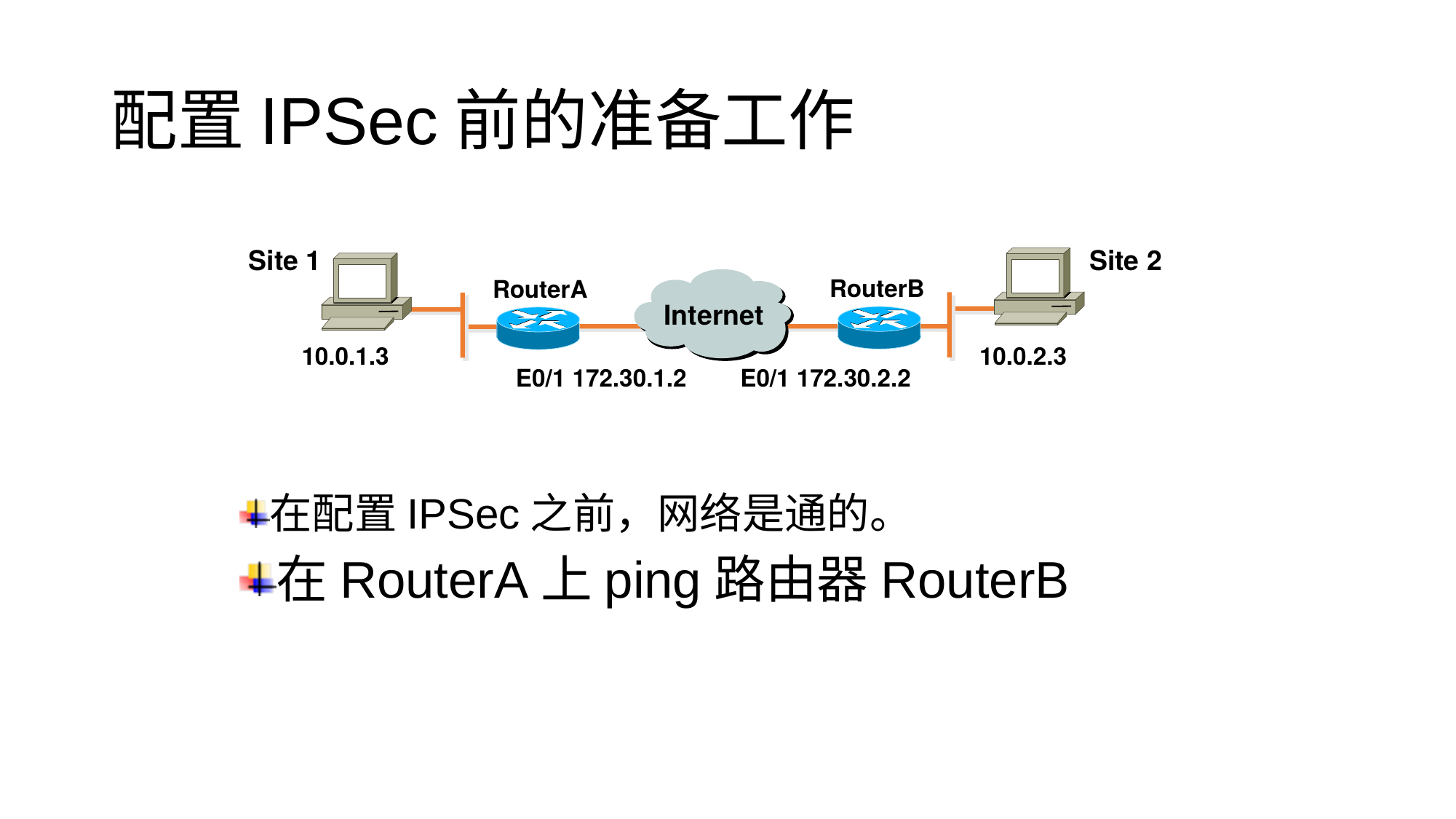

# 配置IPSec前的准备工作
Site 1
Site 2

RouterB
RouterA

Internet

B
A
10.0.1.3
10.0.2.3
E0/1 172.30.1.2
E0/1 172.30.2.2
在配置IPSec之前，网络是通的。
在RouterA上ping路由器RouterB